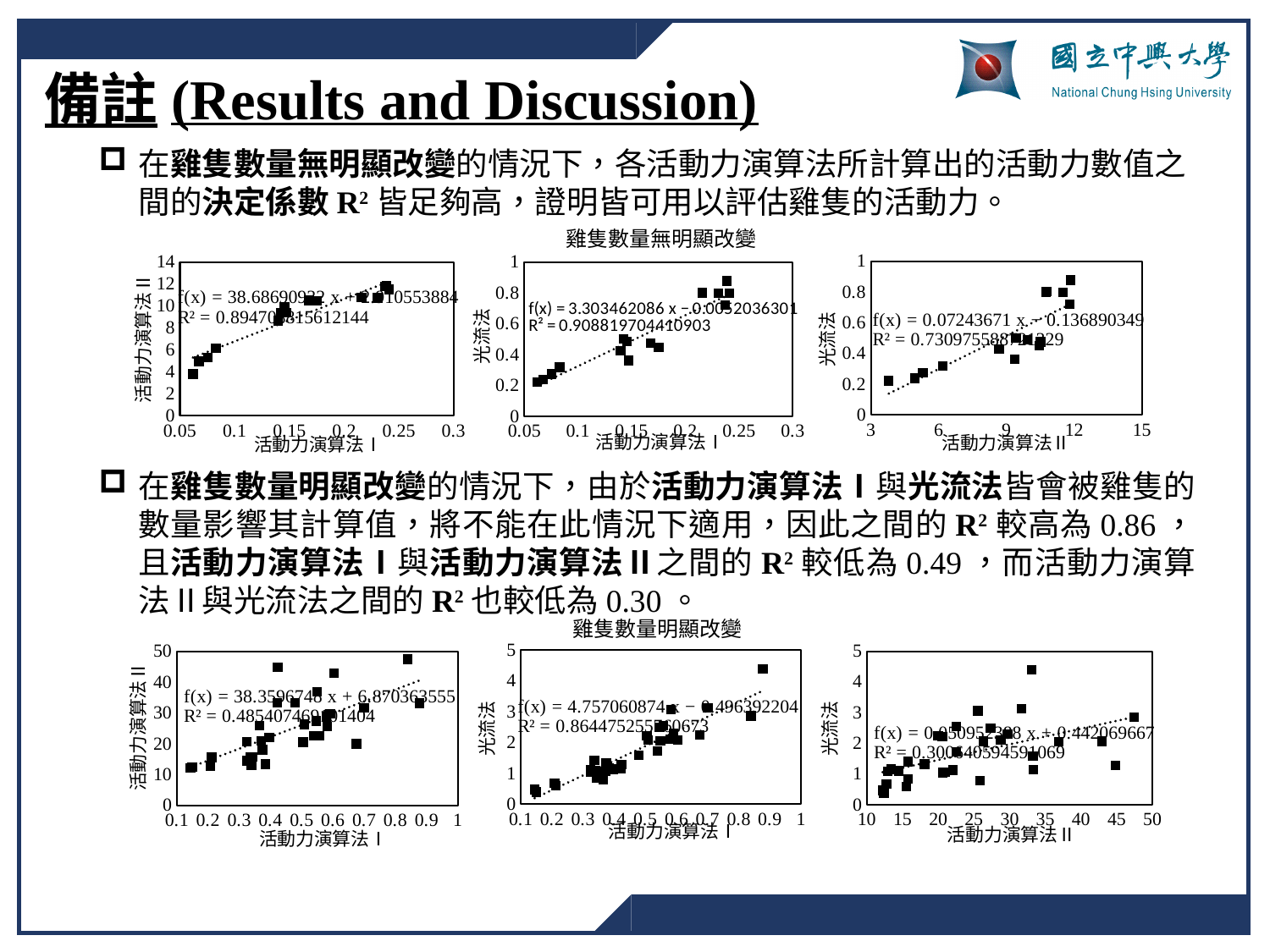

備註(Results and Discussion)
在雞隻數量無明顯改變的情況下，各活動力演算法所計算出的活動力數值之間的決定係數R2皆足夠高，證明皆可用以評估雞隻的活動力。
雞隻數量無明顯改變

### Chart

| Category |  |
|---|---|

### Chart

| Category |  |
|---|---|

### Chart

| Category |  |
|---|---|
光流法
活動力演算法Ⅱ
光流法
活動力演算法Ⅰ
活動力演算法Ⅱ
活動力演算法Ⅰ
在雞隻數量明顯改變的情況下，由於活動力演算法Ⅰ與光流法皆會被雞隻的數量影響其計算值，將不能在此情況下適用，因此之間的R2較高為0.86，且活動力演算法Ⅰ與活動力演算法Ⅱ之間的R2較低為0.49，而活動力演算法Ⅱ與光流法之間的R2也較低為0.30。

雞隻數量明顯改變

### Chart

| Category |  |
|---|---|

### Chart

| Category |  |
|---|---|

### Chart

| Category |  |
|---|---|
活動力演算法Ⅱ
光流法
光流法
活動力演算法Ⅰ
活動力演算法Ⅱ
活動力演算法Ⅰ